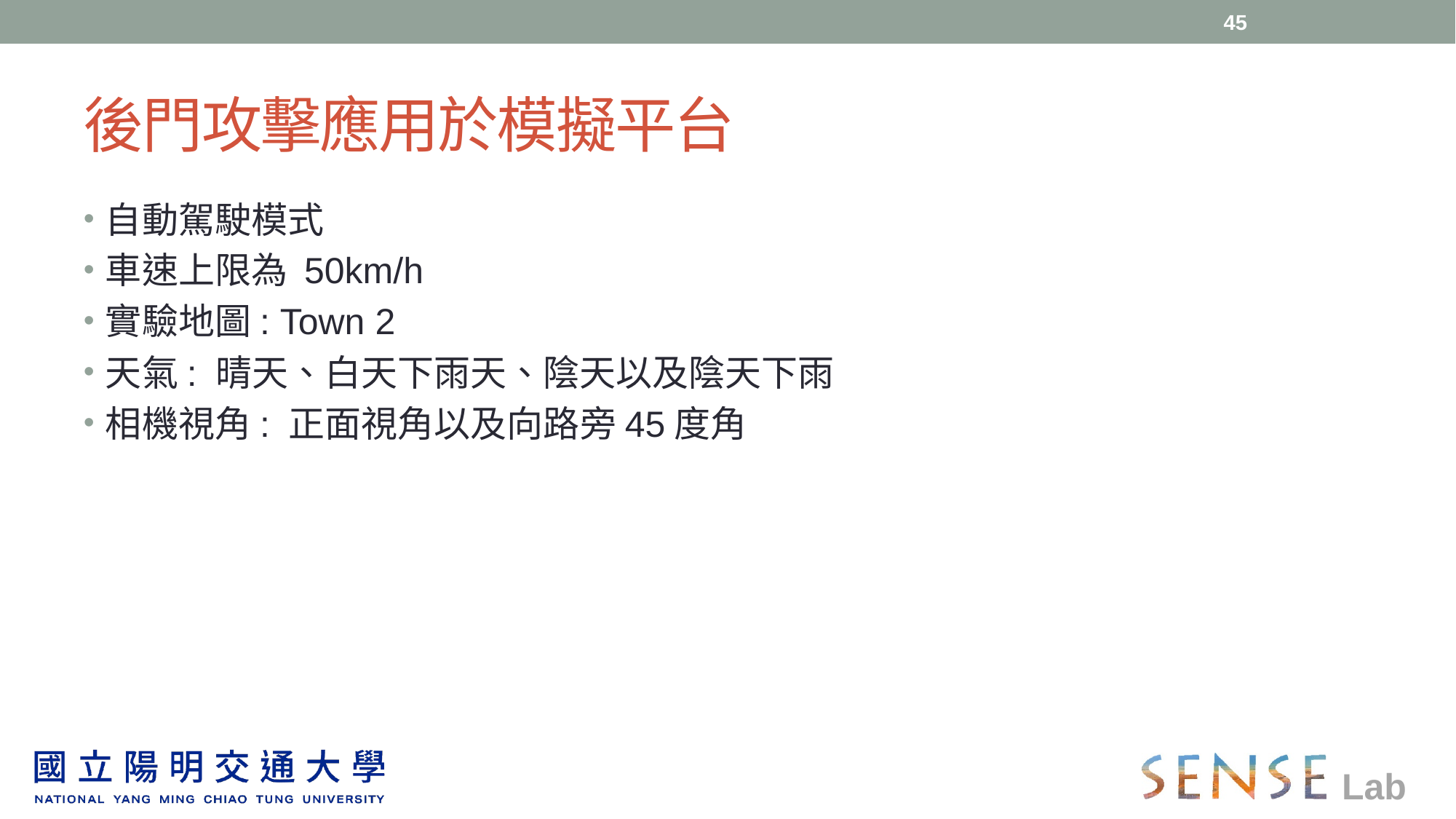

45
# 後門攻擊應用於模擬平台
自動駕駛模式
車速上限為 50km/h
實驗地圖: Town 2
天氣: 晴天、白天下雨天、陰天以及陰天下雨
相機視角: 正面視角以及向路旁45度角